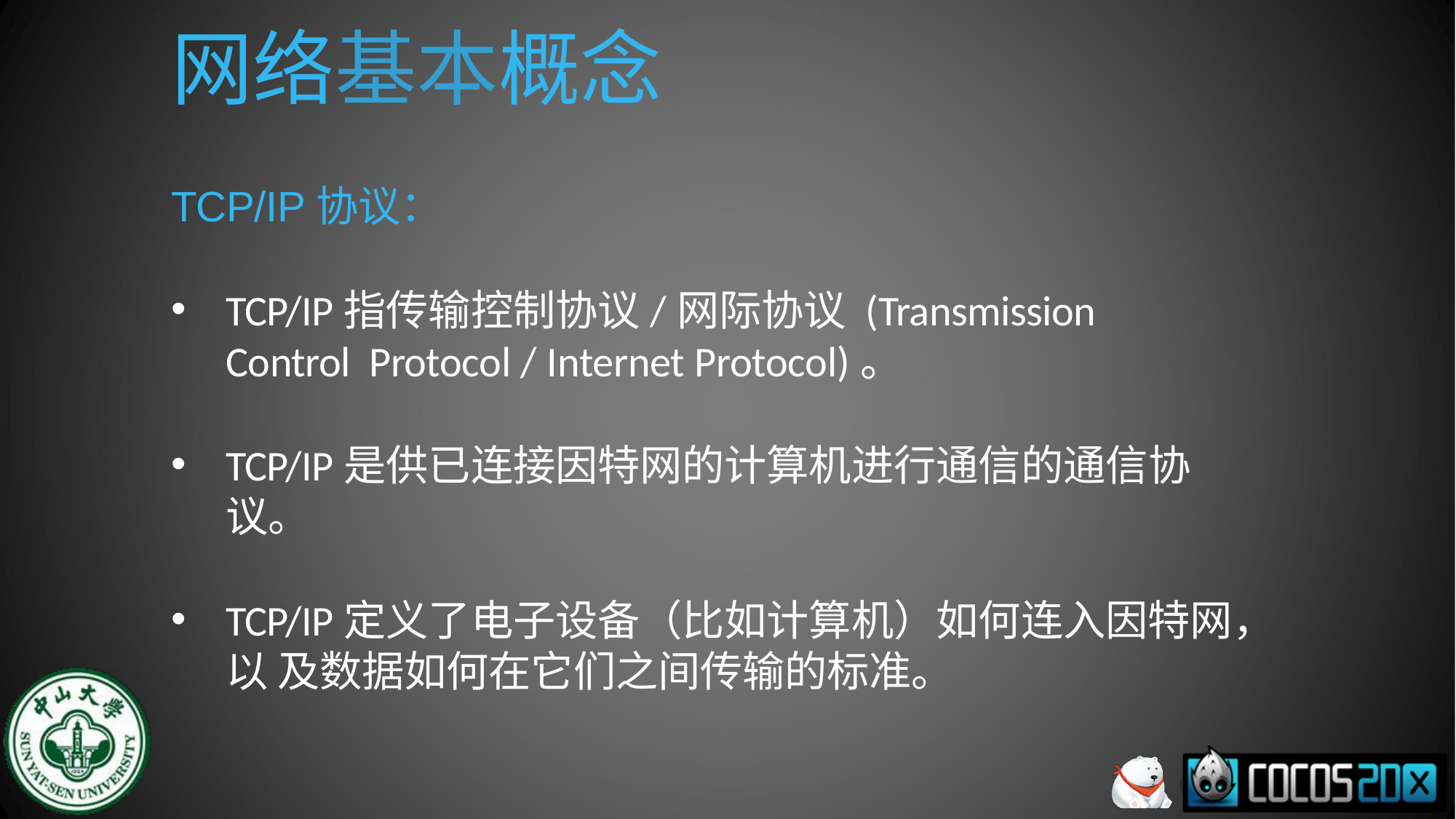

# 网络基本概念
TCP/IP协议：

TCP/IP指传输控制协议/网际协议 (Transmission Control  Protocol / Internet Protocol)。

TCP/IP是供已连接因特网的计算机进行通信的通信协议。

TCP/IP定义了电子设备（比如计算机）如何连入因特网，以 及数据如何在它们之间传输的标准。